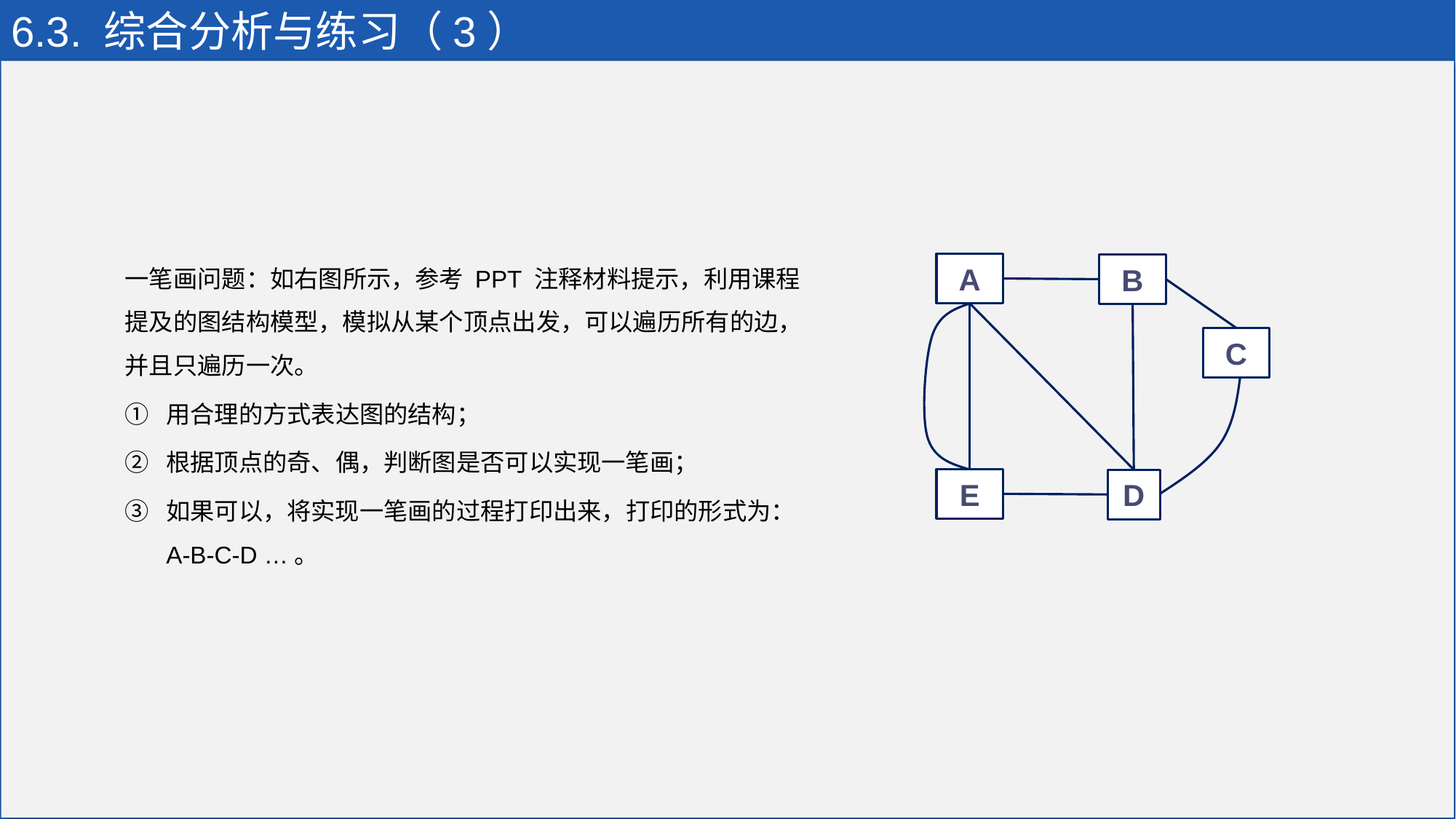

# 6.3. 综合分析与练习（3）
一笔画问题：如右图所示，参考 PPT 注释材料提示，利用课程提及的图结构模型，模拟从某个顶点出发，可以遍历所有的边，并且只遍历一次。
用合理的方式表达图的结构；
根据顶点的奇、偶，判断图是否可以实现一笔画；
如果可以，将实现一笔画的过程打印出来，打印的形式为：A-B-C-D …。
A
B

C

E
D